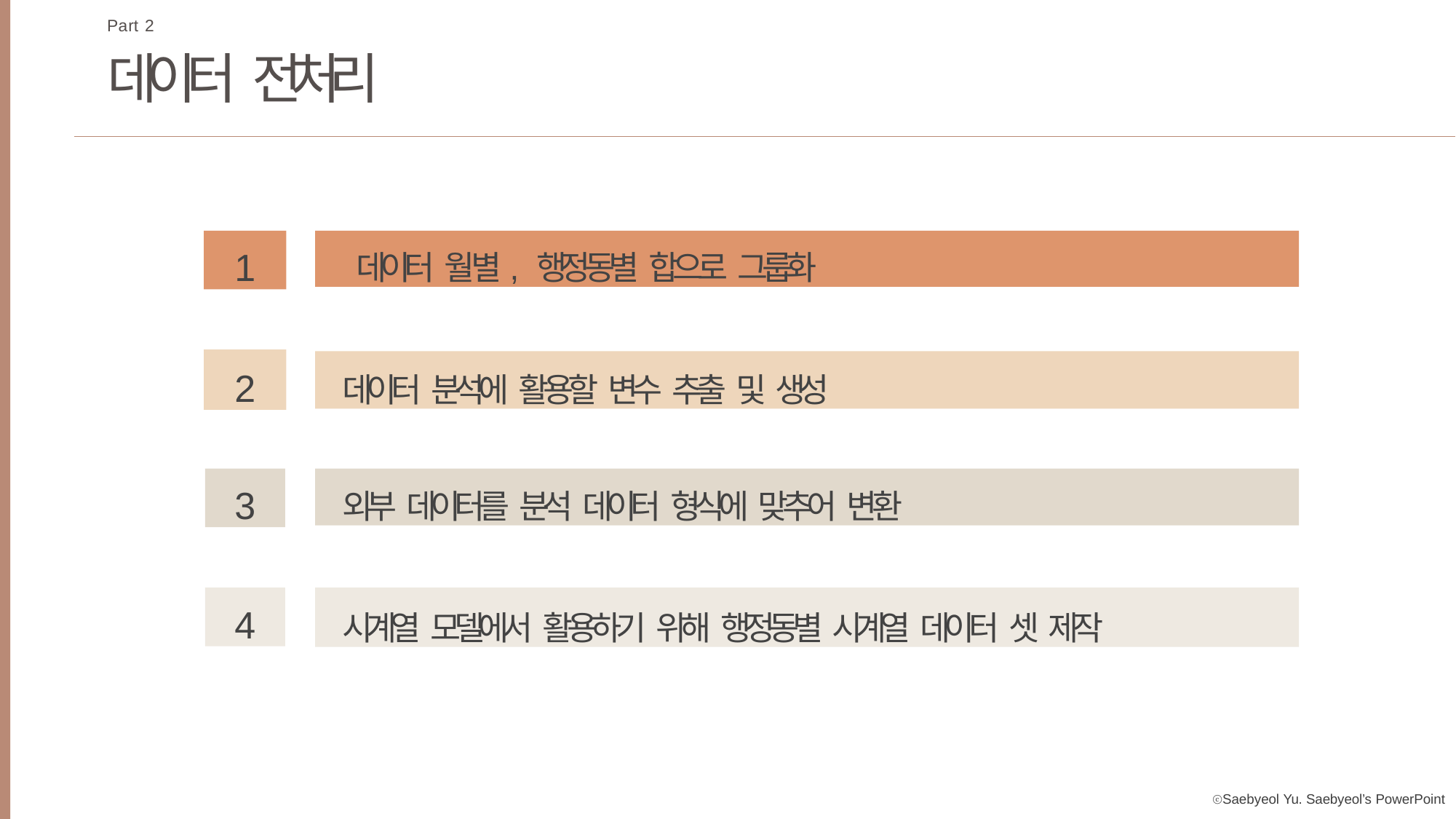

Part 2
# 데이터 전처리

데이터 월별, 행정동별 합으로 그룹화
1
2
데이터 분석에 활용할 변수 추출 및 생성
외부 데이터를 분석 데이터 형식에 맞추어 변환
3
시계열 모델에서 활용하기 위해 행정동별 시계열 데이터 셋 제작
4
ⓒSaebyeol Yu. Saebyeol’s PowerPoint